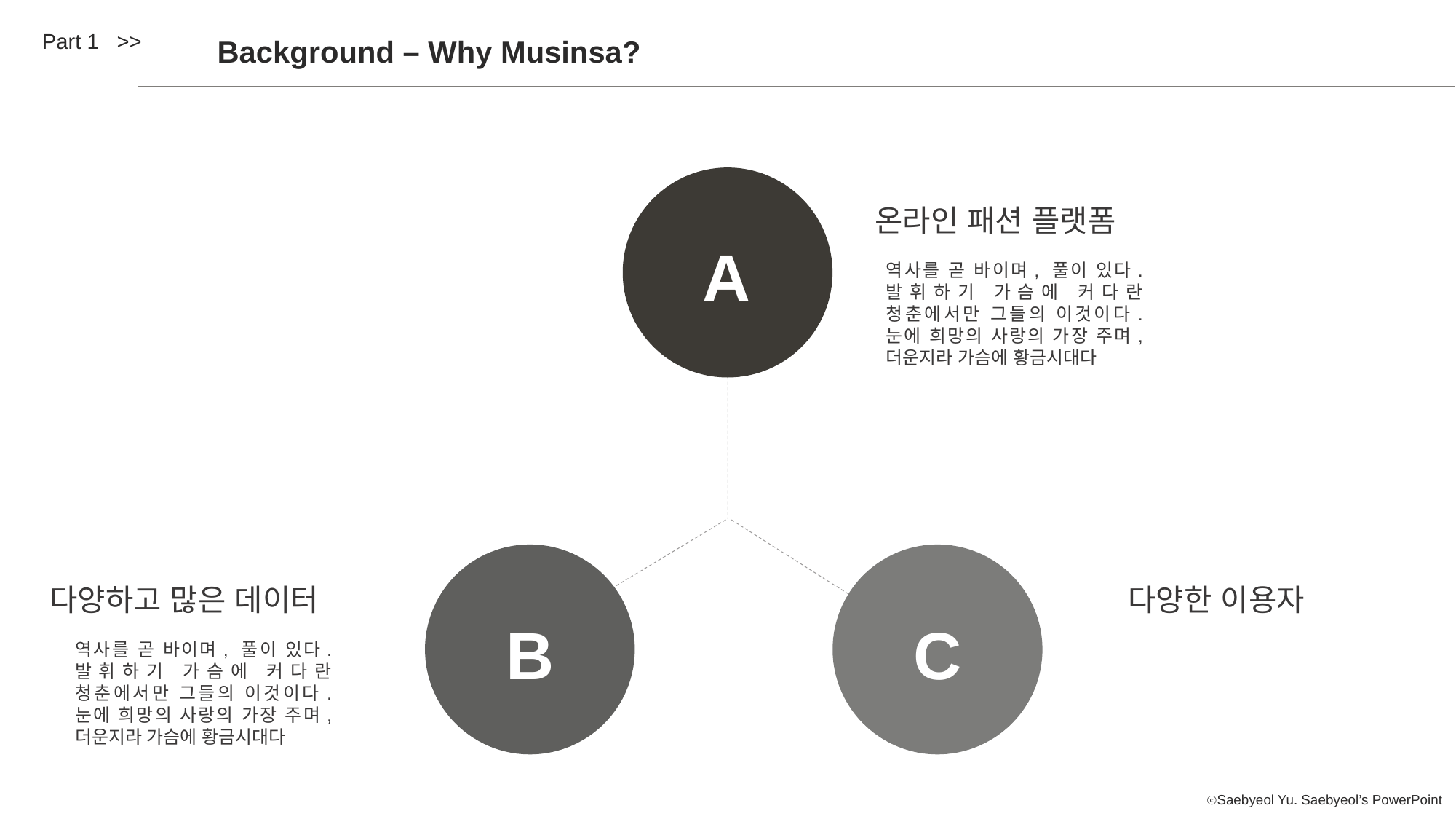

Part 1   >>
Background – Why Musinsa?

온라인 패션 플랫폼

A

역사를 곧 바이며, 풀이 있다. 발휘하기 가슴에 커다란 청춘에서만 그들의 이것이다. 눈에 희망의 사랑의 가장 주며, 더운지라 가슴에 황금시대다

다양하고 많은 데이터
B

다양한 이용자
C

역사를 곧 바이며, 풀이 있다. 발휘하기 가슴에 커다란 청춘에서만 그들의 이것이다. 눈에 희망의 사랑의 가장 주며, 더운지라 가슴에 황금시대다